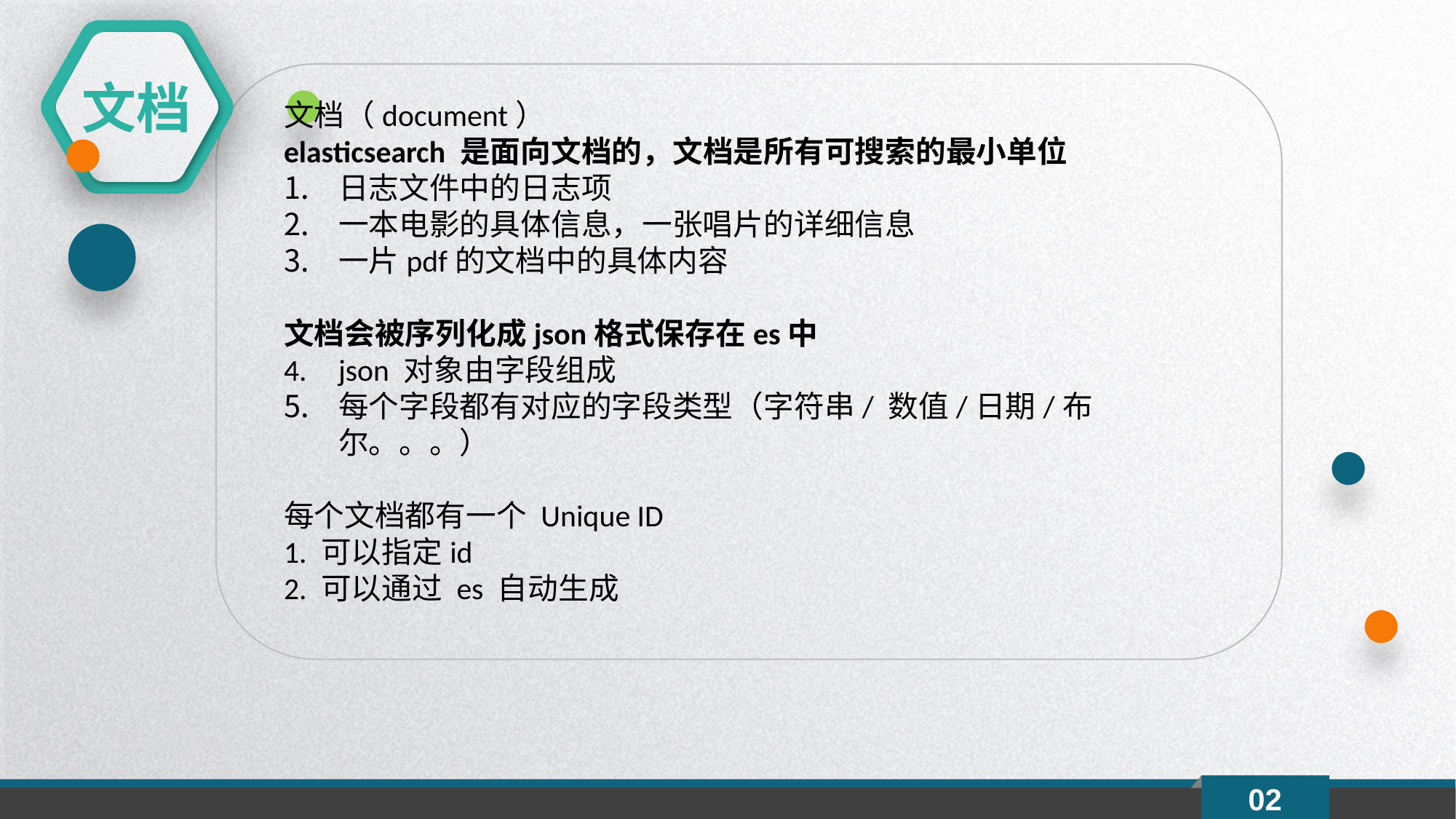

文档
文档（document）
elasticsearch 是面向文档的，文档是所有可搜索的最小单位
日志文件中的日志项
一本电影的具体信息，一张唱片的详细信息
一片pdf的文档中的具体内容

文档会被序列化成json格式保存在es中
json 对象由字段组成
每个字段都有对应的字段类型（字符串/ 数值/日期/布尔。。。）

每个文档都有一个 Unique ID
1. 可以指定id
2. 可以通过 es 自动生成

02

延时符